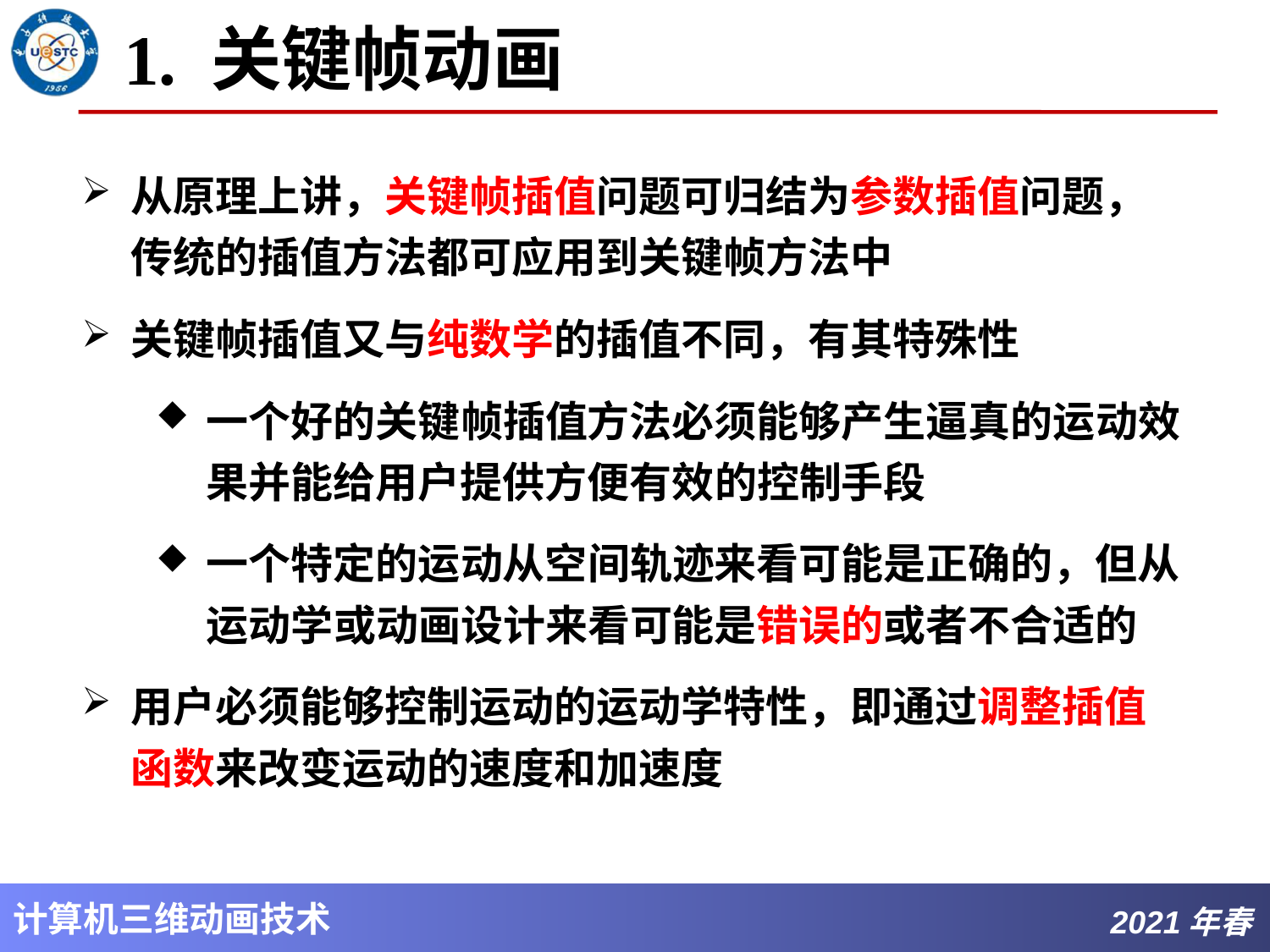

# 1. 关键帧动画
从原理上讲，关键帧插值问题可归结为参数插值问题，传统的插值方法都可应用到关键帧方法中
关键帧插值又与纯数学的插值不同，有其特殊性
一个好的关键帧插值方法必须能够产生逼真的运动效果并能给用户提供方便有效的控制手段
一个特定的运动从空间轨迹来看可能是正确的，但从运动学或动画设计来看可能是错误的或者不合适的
用户必须能够控制运动的运动学特性，即通过调整插值函数来改变运动的速度和加速度